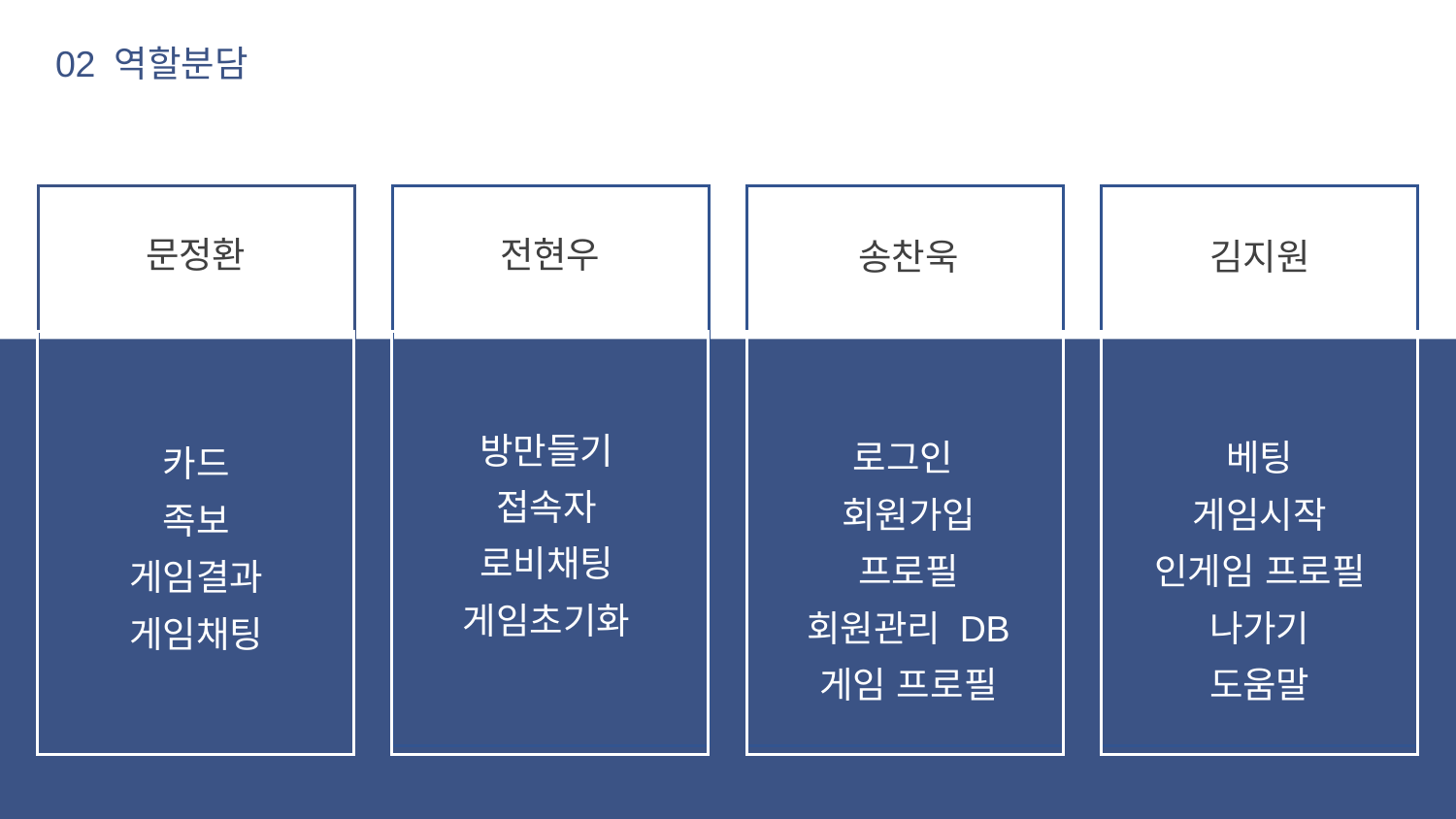

02 역할분담

문정환
전현우
송찬욱
김지원

방만들기
접속자
로비채팅
게임초기화

로그인
회원가입
프로필
회원관리 DB
게임 프로필

베팅
게임시작
인게임 프로필
나가기
도움말

카드
족보
게임결과
게임채팅